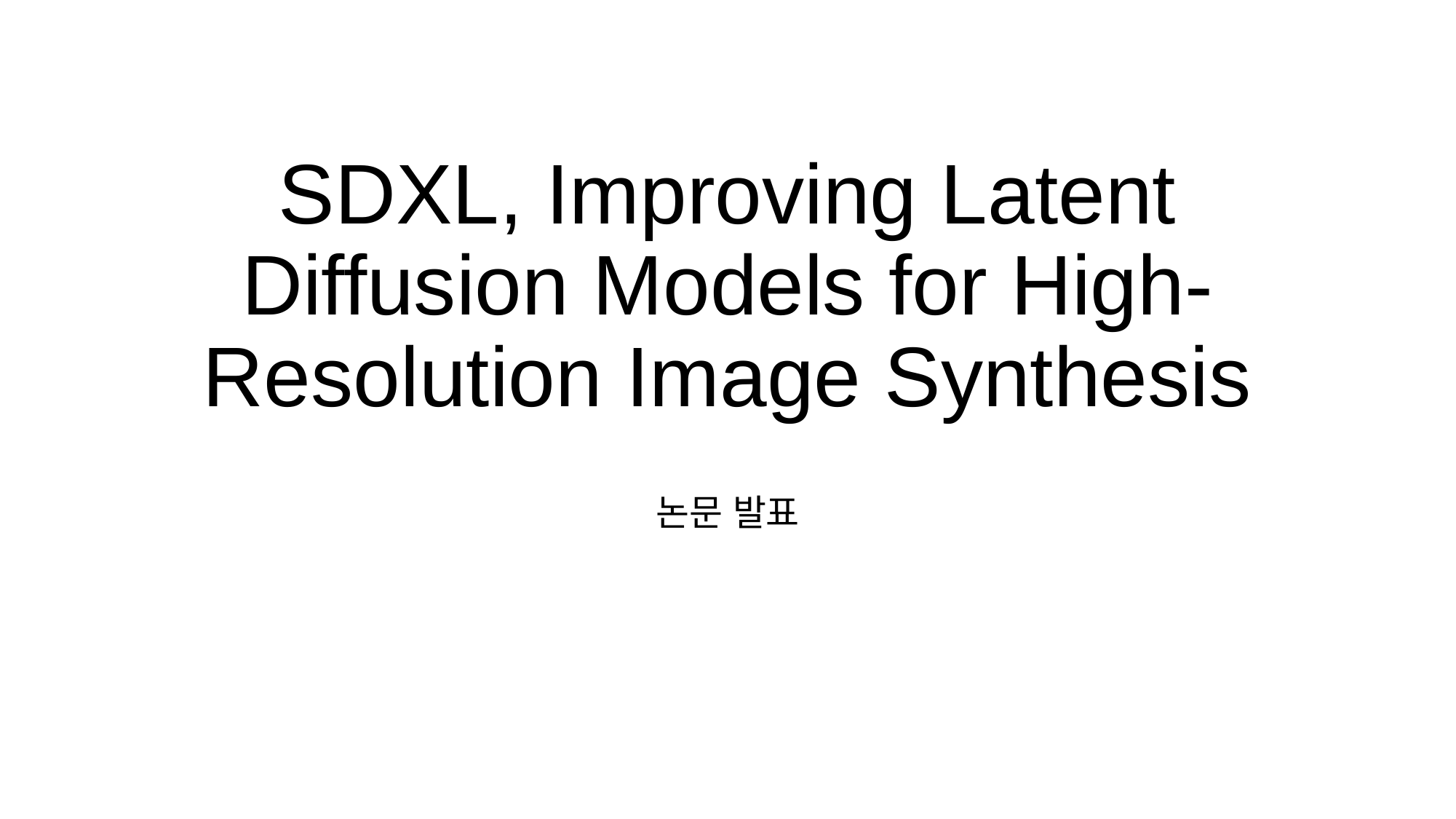

# SDXL, Improving Latent Diffusion Models for High-Resolution Image Synthesis

논문 발표